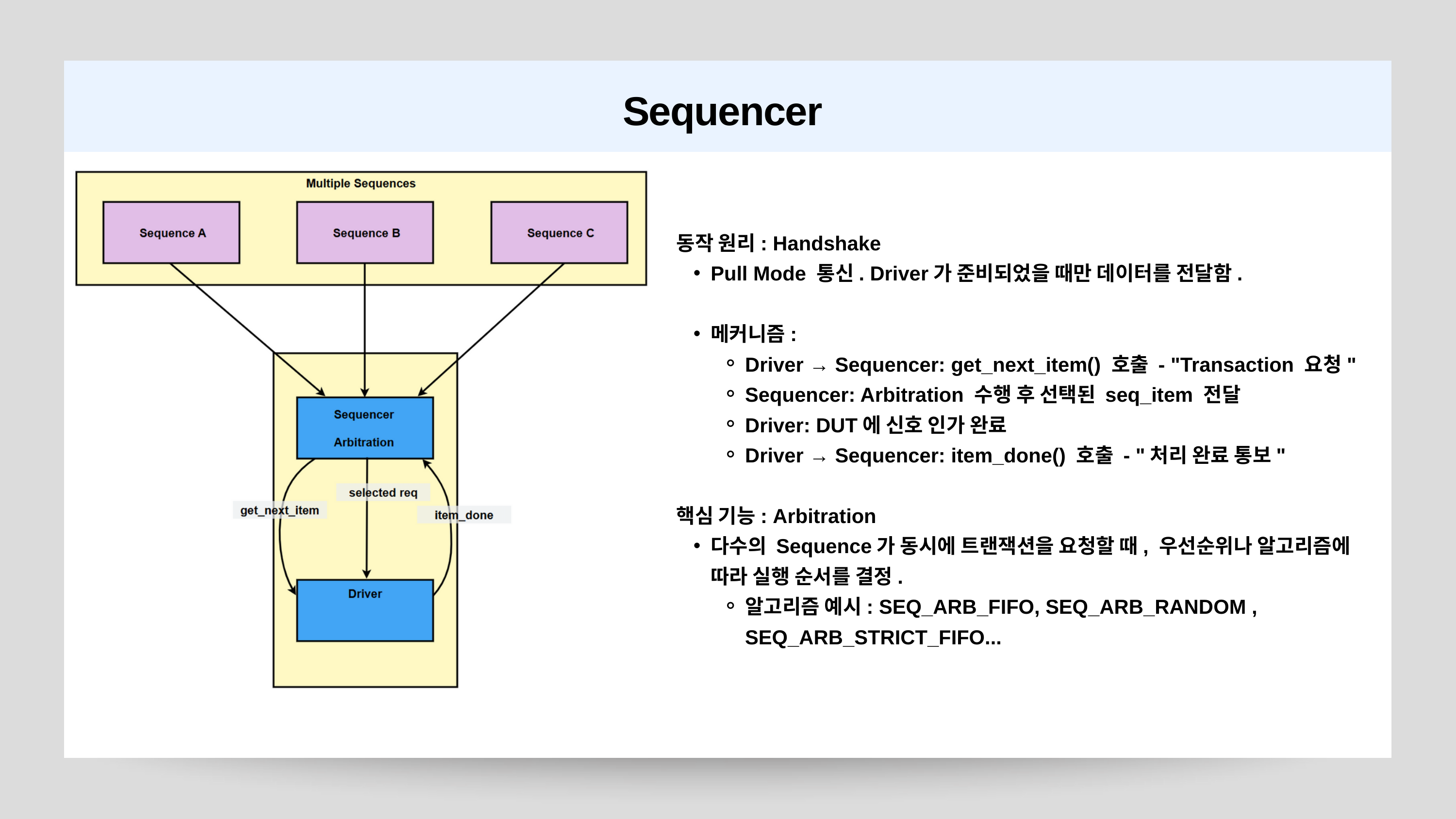

Sequencer

동작 원리: Handshake
Pull Mode 통신. Driver가 준비되었을 때만 데이터를 전달함.

메커니즘:
Driver → Sequencer: get_next_item() 호출 - "Transaction 요청"
Sequencer: Arbitration 수행 후 선택된 seq_item 전달
Driver: DUT에 신호 인가 완료
Driver → Sequencer: item_done() 호출 - "처리 완료 통보"

핵심 기능: Arbitration
다수의 Sequence가 동시에 트랜잭션을 요청할 때, 우선순위나 알고리즘에 따라 실행 순서를 결정.
알고리즘 예시: SEQ_ARB_FIFO, SEQ_ARB_RANDOM , SEQ_ARB_STRICT_FIFO...